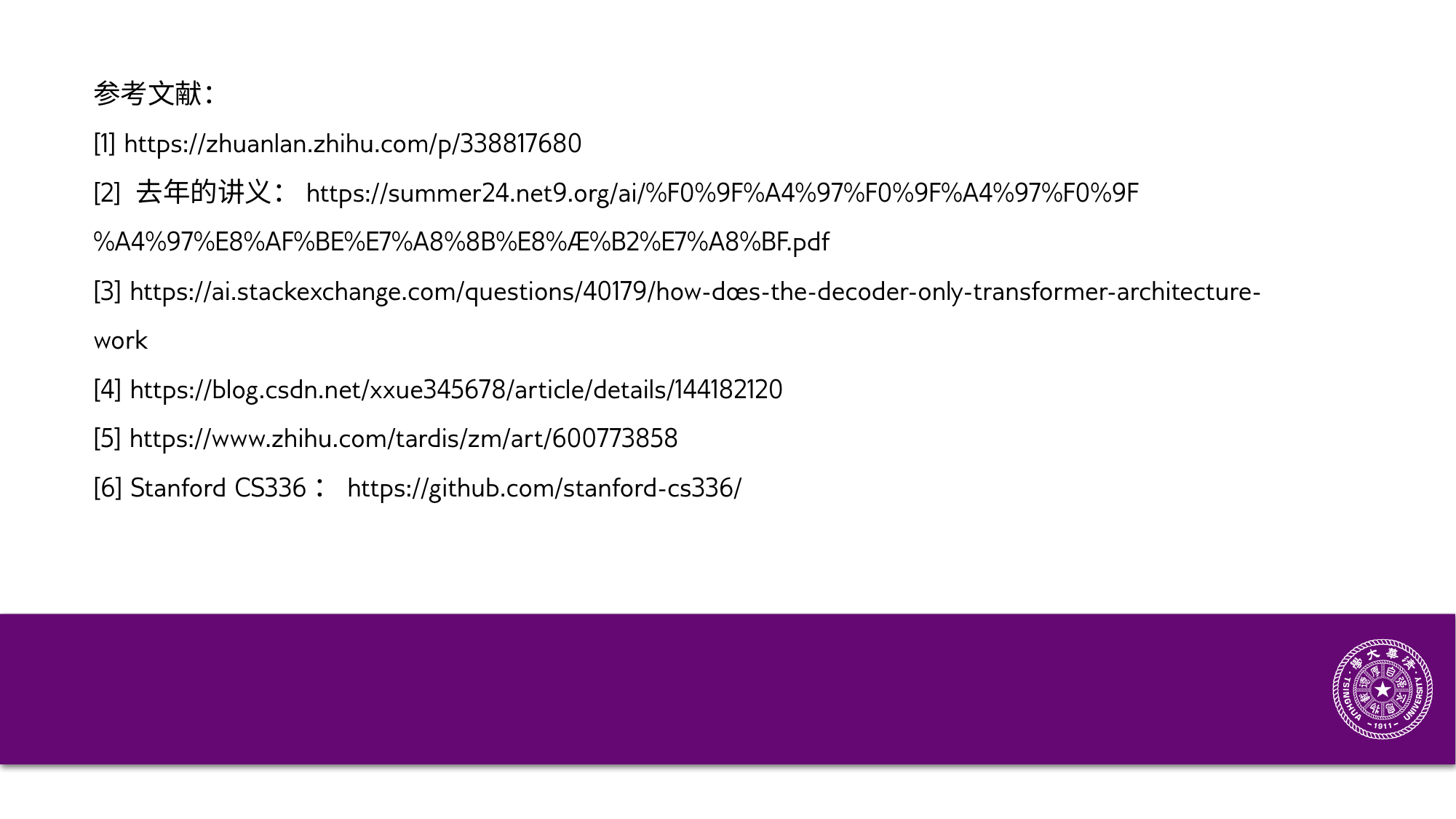

参考文献：
[1] https://zhuanlan.zhihu.com/p/338817680
[2] 去年的讲义：https://summer24.net9.org/ai/%F0%9F%A4%97%F0%9F%A4%97%F0%9F%A4%97%E8%AF%BE%E7%A8%8B%E8%AE%B2%E7%A8%BF.pdf
[3] https://ai.stackexchange.com/questions/40179/how-does-the-decoder-only-transformer-architecture-work
[4] https://blog.csdn.net/xxue345678/article/details/144182120
[5] https://www.zhihu.com/tardis/zm/art/600773858
[6] Stanford CS336：https://github.com/stanford-cs336/